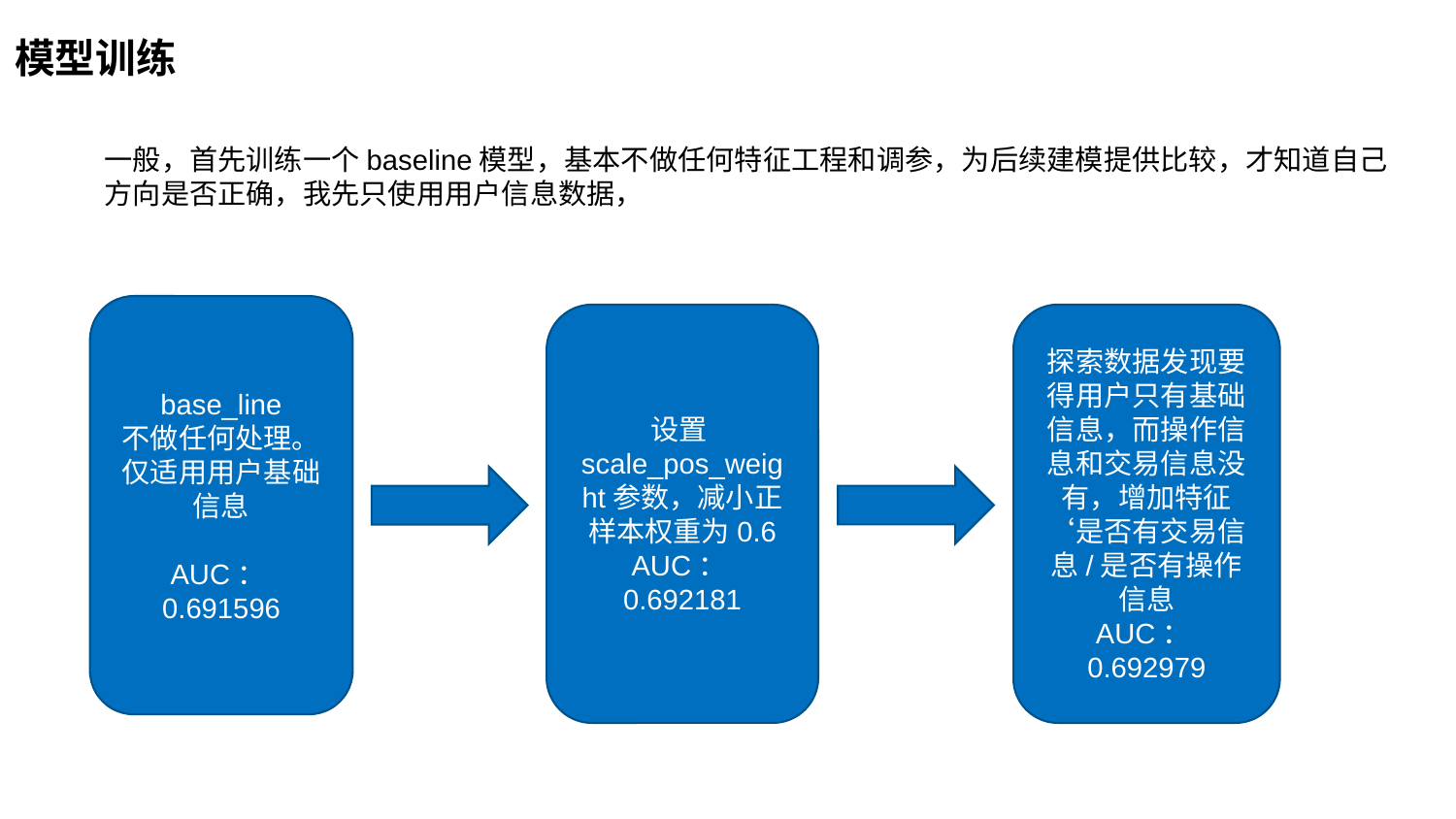

模型训练
一般，首先训练一个baseline模型，基本不做任何特征工程和调参，为后续建模提供比较，才知道自己方向是否正确，我先只使用用户信息数据，
base_line
不做任何处理。仅适用用户基础信息

AUC：0.691596
设置scale_pos_weight参数，减小正样本权重为0.6
AUC：0.692181
探索数据发现要得用户只有基础信息，而操作信息和交易信息没有，增加特征‘是否有交易信息/是否有操作信息
AUC：0.692979